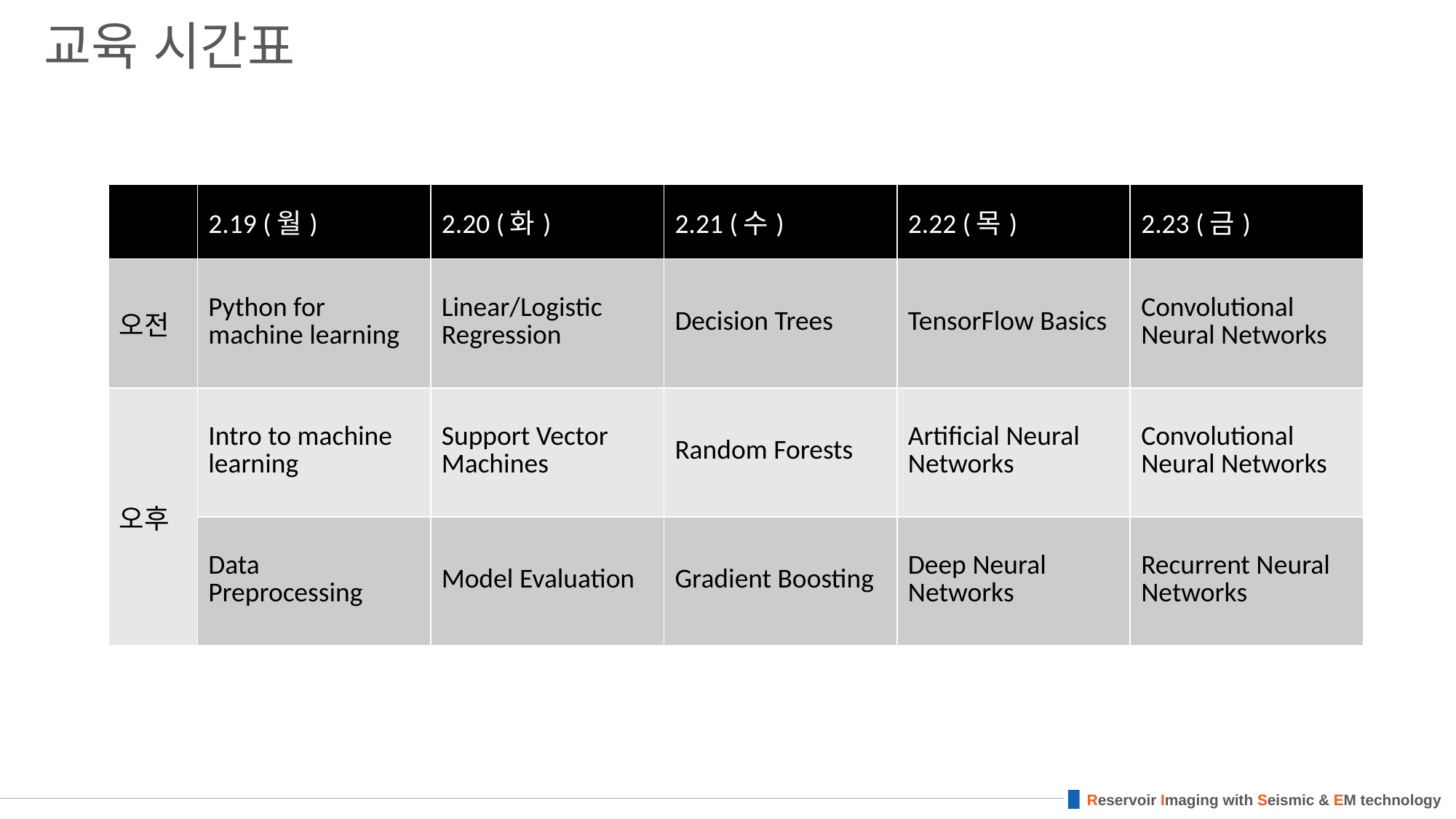

# 교육 시간표
|  | 2.19 (월) | 2.20 (화) | 2.21 (수) | 2.22 (목) | 2.23 (금) |
| --- | --- | --- | --- | --- | --- |
| 오전 | Python for machine learning | Linear/Logistic Regression | Decision Trees | TensorFlow Basics | Convolutional Neural Networks |
| 오후 | Intro to machine learning | Support Vector Machines | Random Forests | Artificial Neural Networks | Convolutional Neural Networks |
|  | Data Preprocessing | Model Evaluation | Gradient Boosting | Deep Neural Networks | Recurrent Neural Networks |